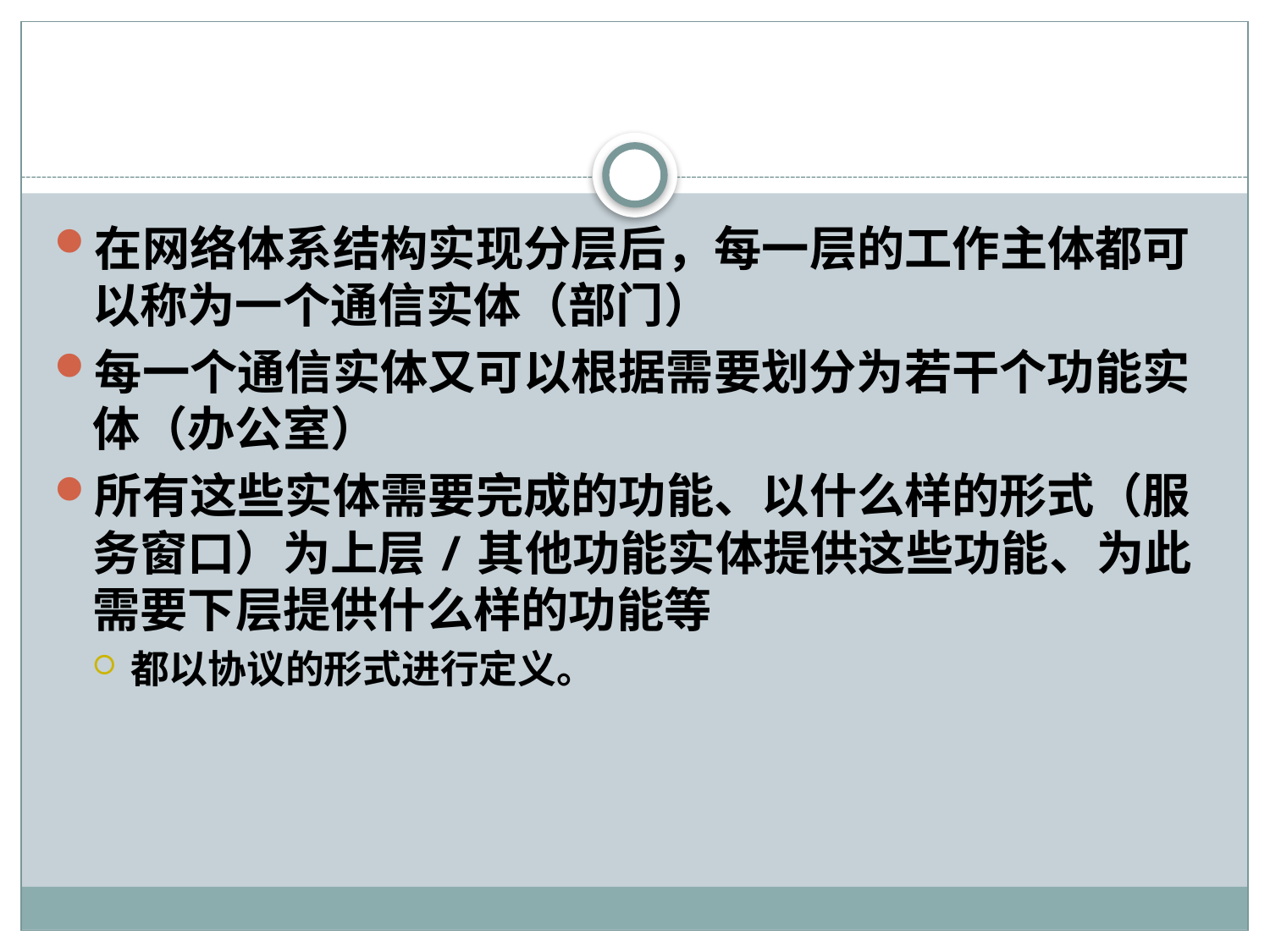

#
在网络体系结构实现分层后，每一层的工作主体都可以称为一个通信实体（部门）
每一个通信实体又可以根据需要划分为若干个功能实体（办公室）
所有这些实体需要完成的功能、以什么样的形式（服务窗口）为上层/其他功能实体提供这些功能、为此需要下层提供什么样的功能等
都以协议的形式进行定义。